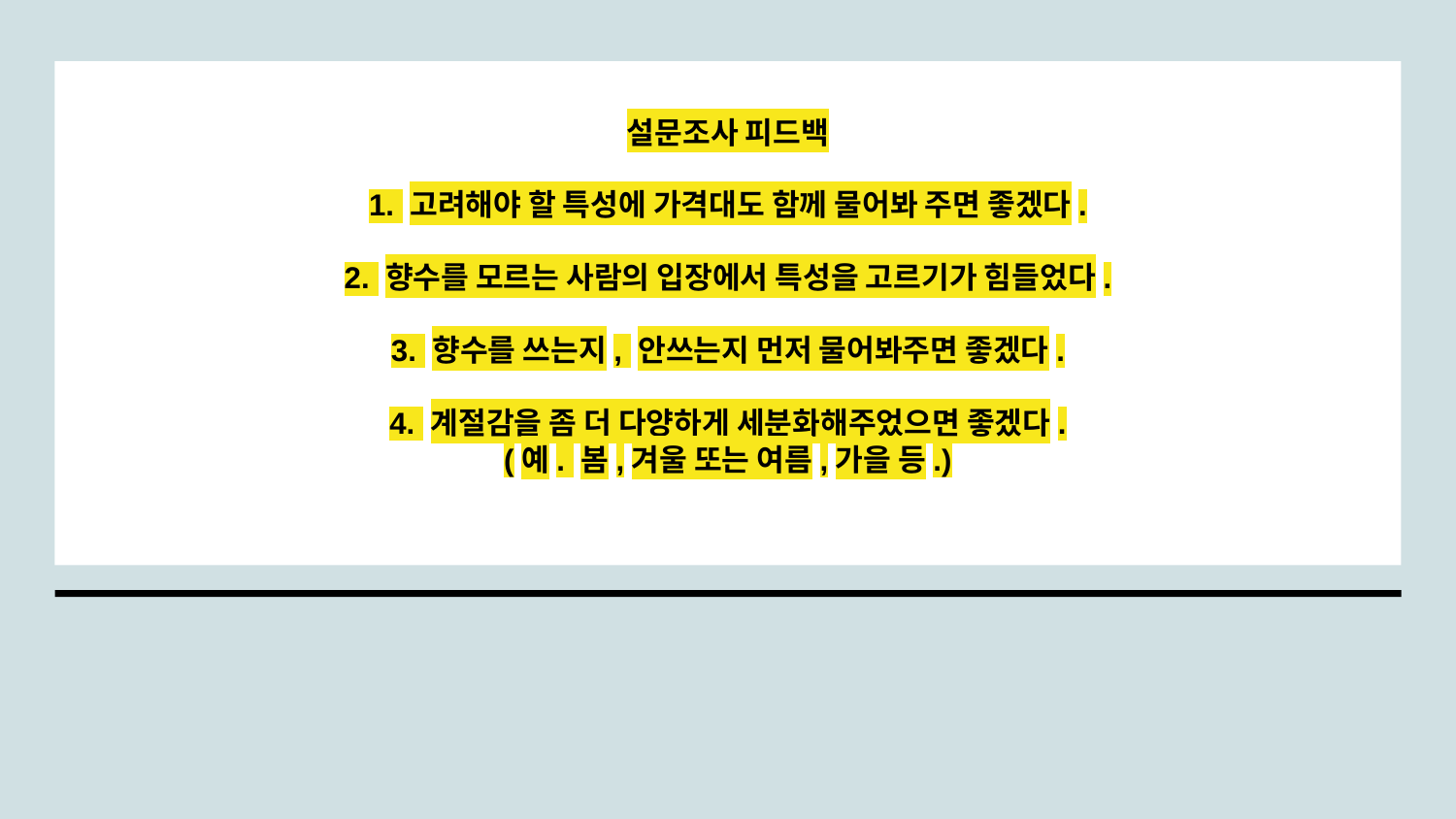

# 설문조사 피드백

1. 고려해야 할 특성에 가격대도 함께 물어봐 주면 좋겠다.

2. 향수를 모르는 사람의 입장에서 특성을 고르기가 힘들었다.

3. 향수를 쓰는지, 안쓰는지 먼저 물어봐주면 좋겠다.

4. 계절감을 좀 더 다양하게 세분화해주었으면 좋겠다.
(예. 봄,겨울 또는 여름,가을 등.)